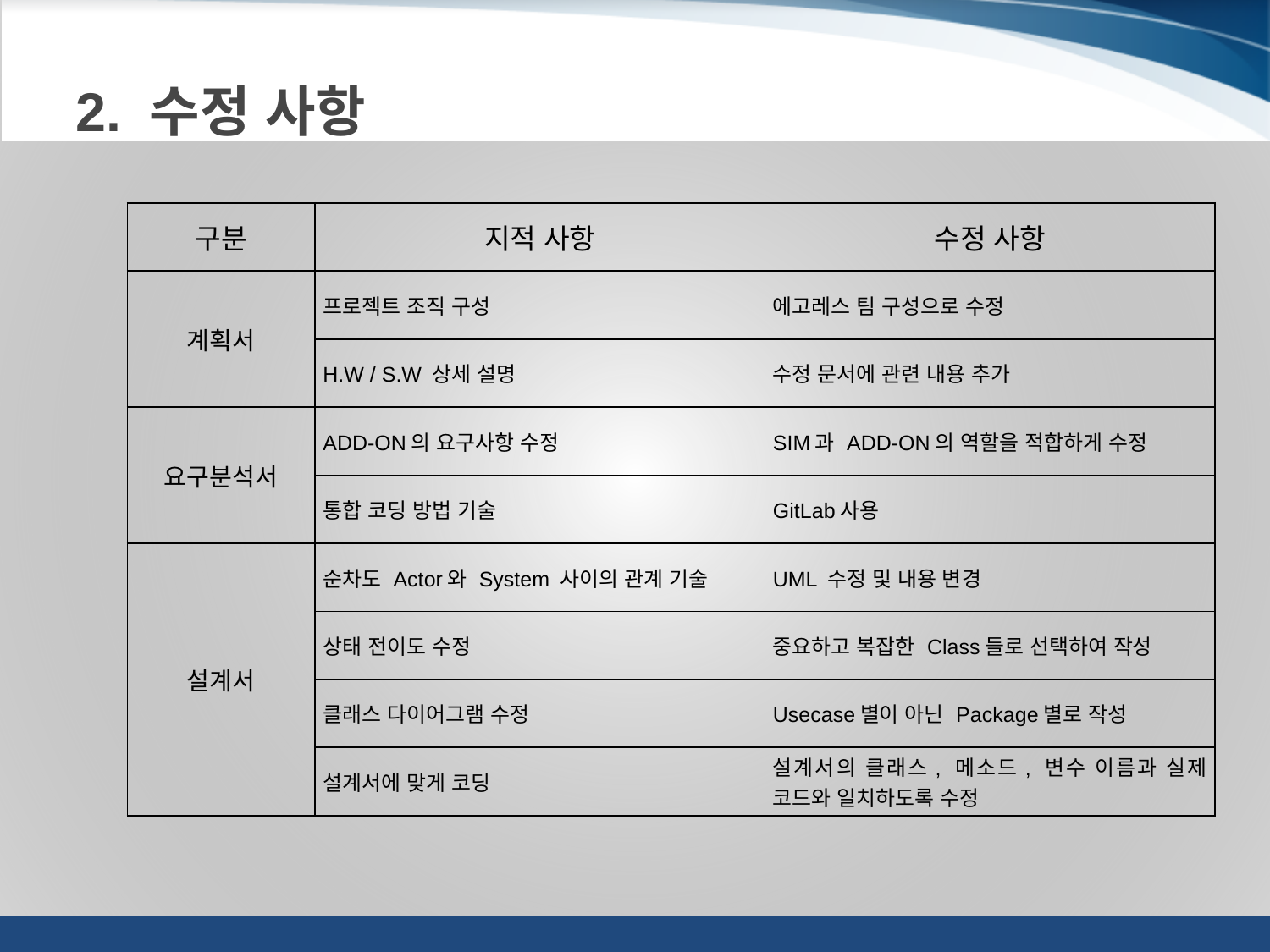

2. 수정 사항
| 구분 | 지적 사항 | 수정 사항 |
| --- | --- | --- |
| 계획서 | 프로젝트 조직 구성 | 에고레스 팀 구성으로 수정 |
|  | H.W / S.W 상세 설명 | 수정 문서에 관련 내용 추가 |
| 요구분석서 | ADD-ON의 요구사항 수정 | SIM과 ADD-ON의 역할을 적합하게 수정 |
|  | 통합 코딩 방법 기술 | GitLab사용 |
| 설계서 | 순차도 Actor와 System 사이의 관계 기술 | UML 수정 및 내용 변경 |
|  | 상태 전이도 수정 | 중요하고 복잡한 Class들로 선택하여 작성 |
|  | 클래스 다이어그램 수정 | Usecase별이 아닌 Package별로 작성 |
|  | 설계서에 맞게 코딩 | 설계서의 클래스, 메소드, 변수 이름과 실제 코드와 일치하도록 수정 |